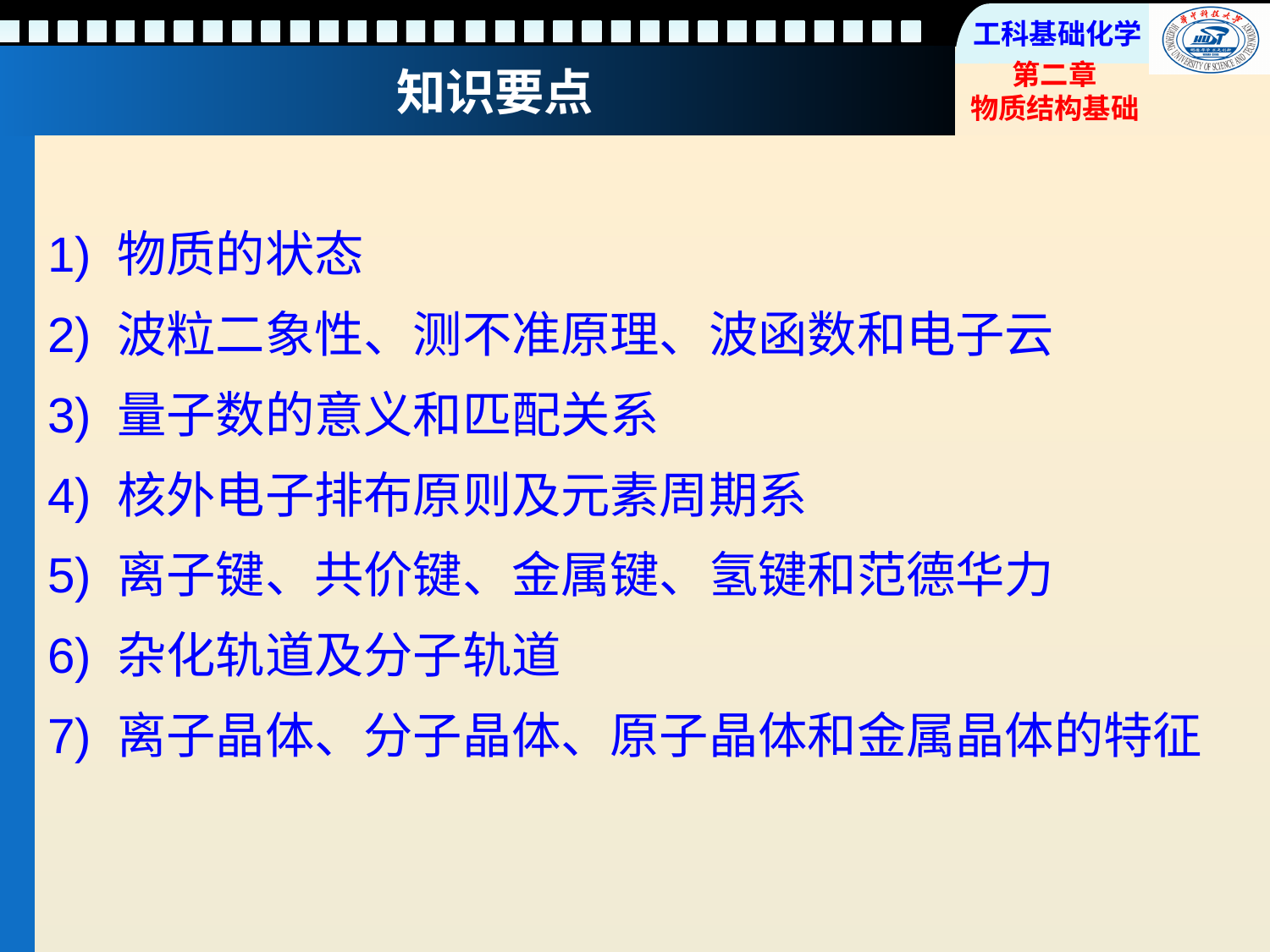

# 知识要点

1) 物质的状态
2) 波粒二象性、测不准原理、波函数和电子云
3) 量子数的意义和匹配关系
4) 核外电子排布原则及元素周期系
5) 离子键、共价键、金属键、氢键和范德华力
6) 杂化轨道及分子轨道
7) 离子晶体、分子晶体、原子晶体和金属晶体的特征